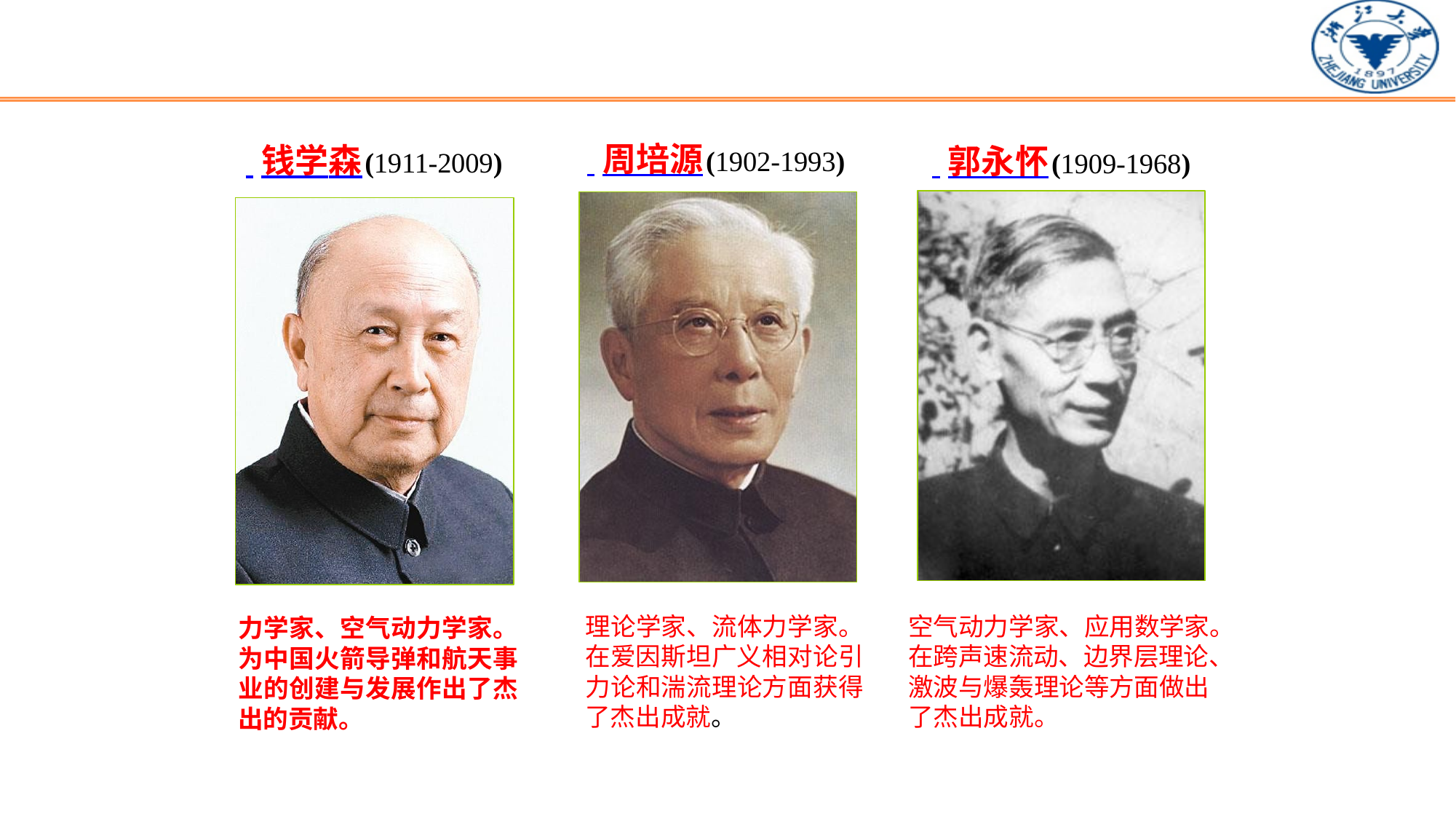

周培源	(1902-1993)
 钱学森	(1911-2009)
 郭永怀	(1909-1968)

理论学家、流体力学家。 在爱因斯坦广义相对论引 力论和湍流理论方面获得 了杰出成就。
空气动力学家、应用数学家。 在跨声速流动、边界层理论、 激波与爆轰理论等方面做出 了杰出成就。
力学家、空气动力学家。 为中国火箭导弹和航天事 业的创建与发展作出了杰 出的贡献。
13